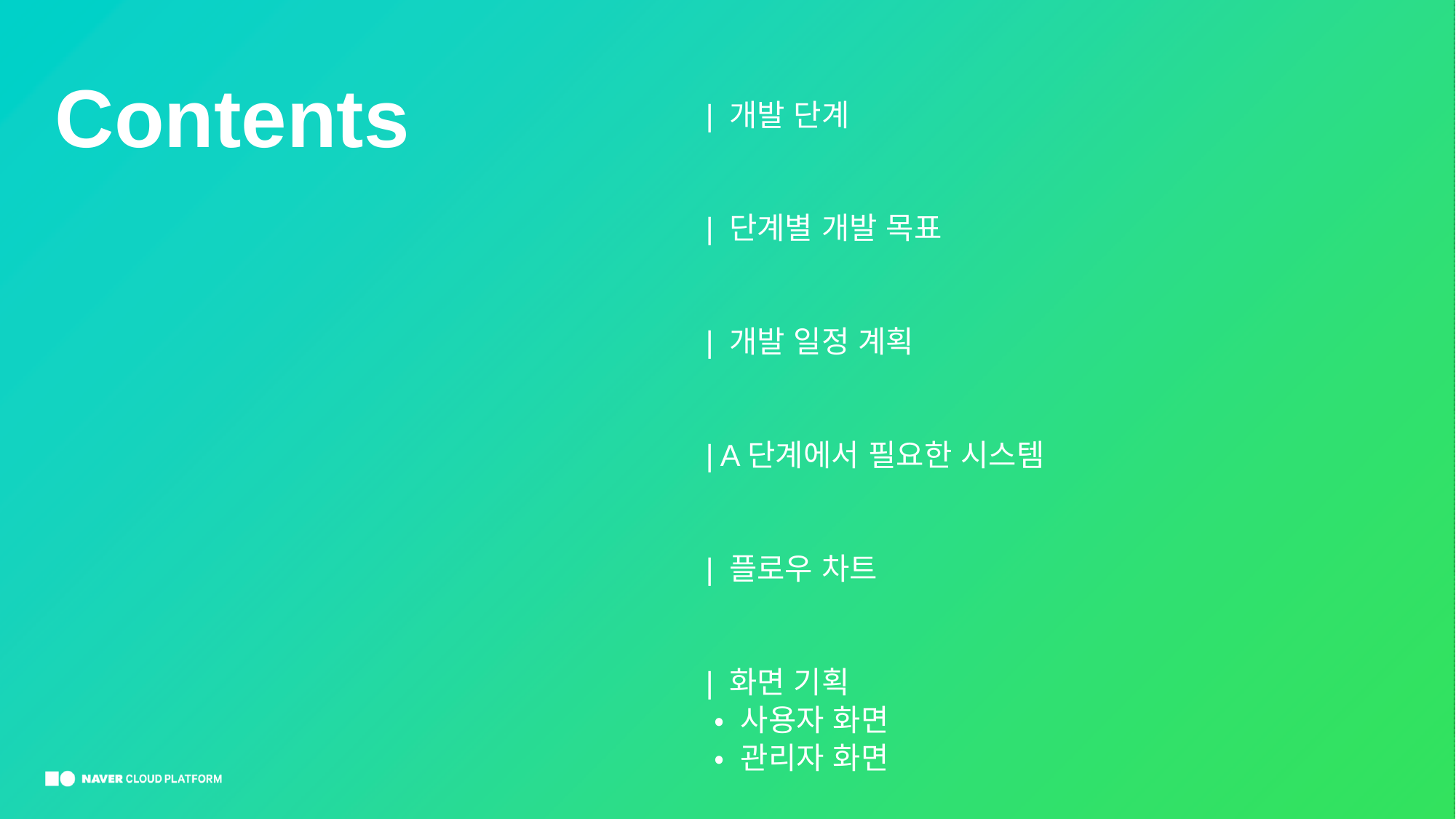

# Contents
| 개발 단계

| 단계별 개발 목표

| 개발 일정 계획

| A단계에서 필요한 시스템

| 플로우 차트

| 화면 기획
 • 사용자 화면
 • 관리자 화면